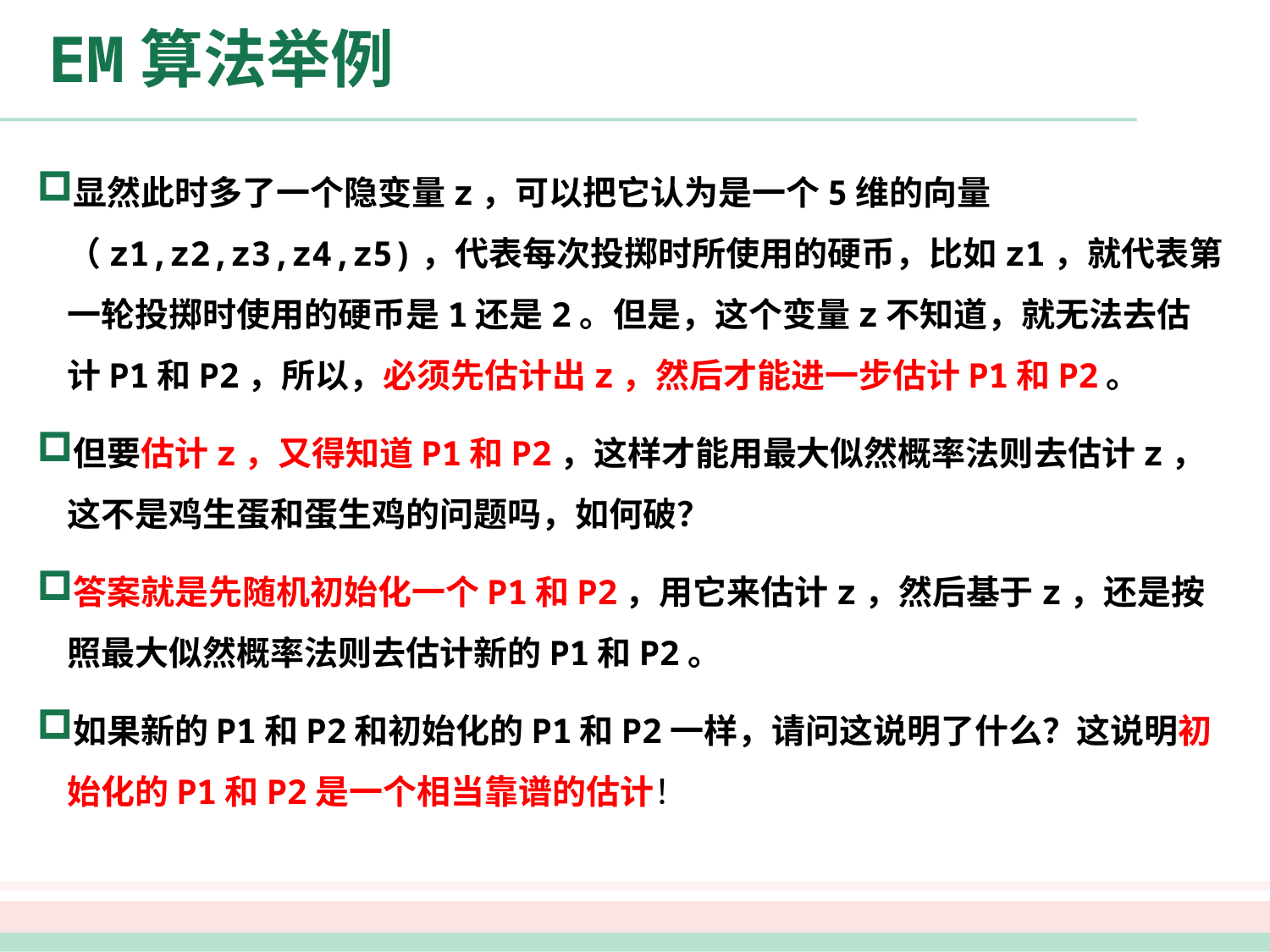

# EM算法举例
显然此时多了一个隐变量z，可以把它认为是一个5维的向量（z1,z2,z3,z4,z5)，代表每次投掷时所使用的硬币，比如z1，就代表第一轮投掷时使用的硬币是1还是2。但是，这个变量z不知道，就无法去估计P1和P2，所以，必须先估计出z，然后才能进一步估计P1和P2。
但要估计z，又得知道P1和P2，这样才能用最大似然概率法则去估计z，这不是鸡生蛋和蛋生鸡的问题吗，如何破？
答案就是先随机初始化一个P1和P2，用它来估计z，然后基于z，还是按照最大似然概率法则去估计新的P1和P2。
如果新的P1和P2和初始化的P1和P2一样，请问这说明了什么？这说明初始化的P1和P2是一个相当靠谱的估计！